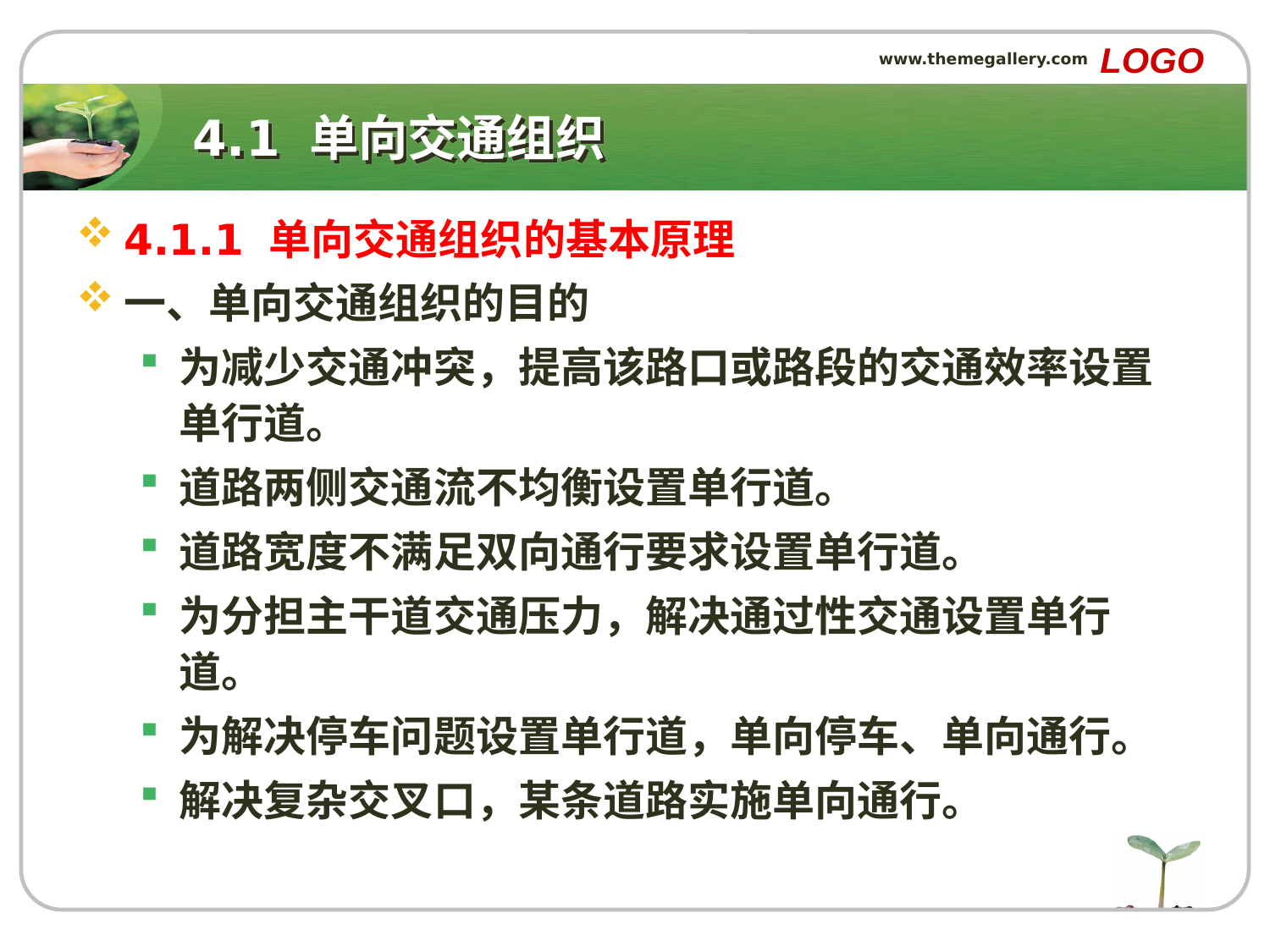

LOGO
www.themegallery.com
# 4.1 单向交通组织
4.1.1 单向交通组织的基本原理
一、单向交通组织的目的
为减少交通冲突，提高该路口或路段的交通效率设置单行道。
道路两侧交通流不均衡设置单行道。
道路宽度不满足双向通行要求设置单行道。
为分担主干道交通压力，解决通过性交通设置单行道。
为解决停车问题设置单行道，单向停车、单向通行。
解决复杂交叉口，某条道路实施单向通行。